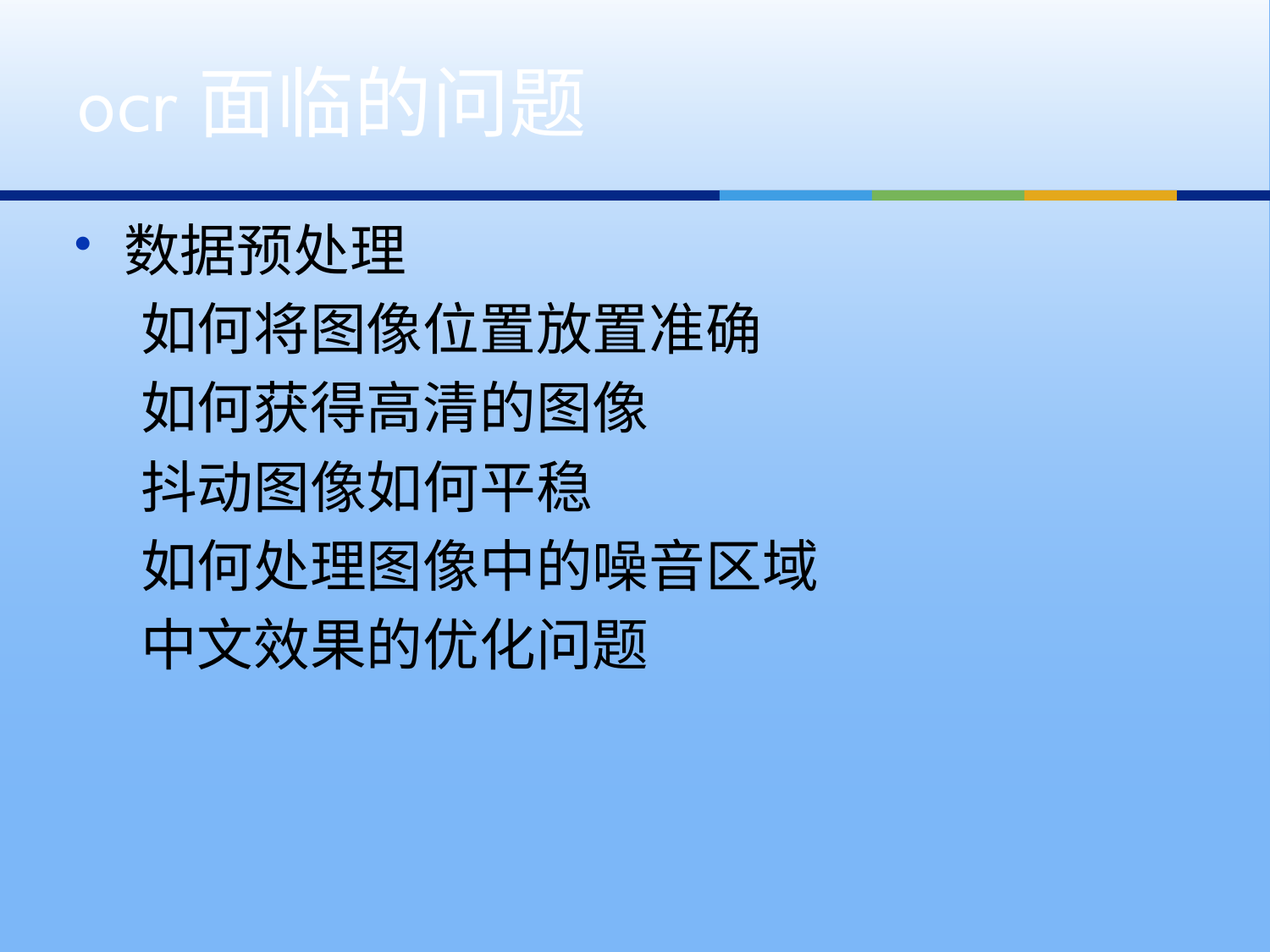

# ocr面临的问题
数据预处理
    如何将图像位置放置准确
    如何获得高清的图像
    抖动图像如何平稳
    如何处理图像中的噪音区域
    中文效果的优化问题